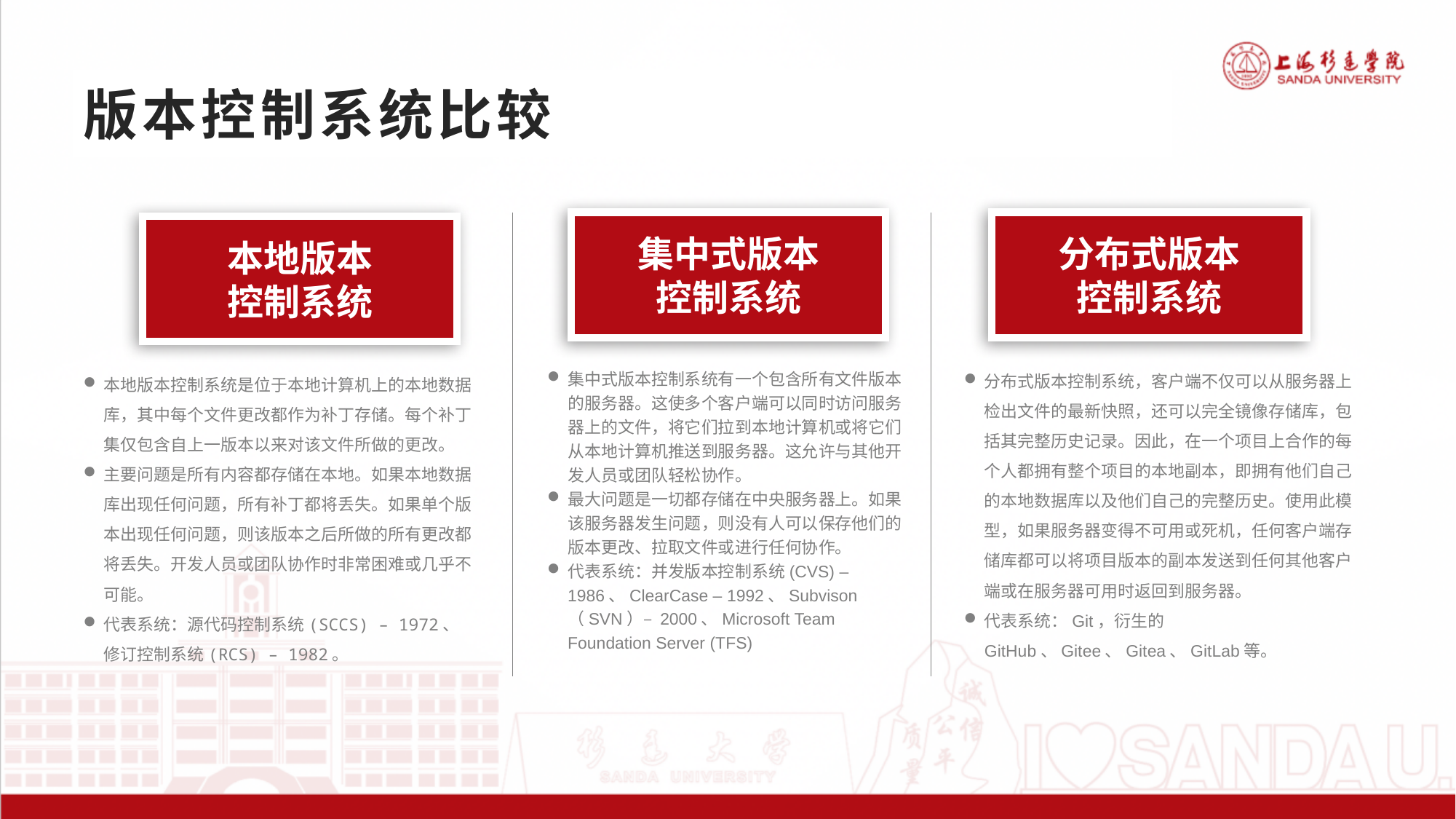

版本控制系统比较
集中式版本
控制系统
分布式版本
控制系统
本地版本
控制系统
分布式版本控制系统，客户端不仅可以从服务器上检出文件的最新快照，还可以完全镜像存储库，包括其完整历史记录。因此，在一个项目上合作的每个人都拥有整个项目的本地副本，即拥有他们自己的本地数据库以及他们自己的完整历史。使用此模型，如果服务器变得不可用或死机，任何客户端存​​储库都可以将项目版本的副本发送到任何其他客户端或在服务器可用时返回到服务器。
代表系统：Git，衍生的GitHub、Gitee、Gitea、GitLab等。

本地版本控制系统是位于本地计算机上的本地数据库，其中每个文件更改都作为补丁存储。每个补丁集仅包含自上一版本以来对该文件所做的更改。
主要问题是所有内容都存储在本地。如果本地数据库出现任何问题，所有补丁都将丢失。如果单个版本出现任何问题，则该版本之后所做的所有更改都将丢失。开发人员或团队协作时非常困难或几乎不可能。
代表系统：源代码控制系统(SCCS) – 1972、修订控制系统(RCS) – 1982。

集中式版本控制系统有一个包含所有文件版本的服务器。这使多个客户端可以同时访问服务器上的文件，将它们拉到本地计算机或将它们从本地计算机推送到服务器。这允许与其他开发人员或团队轻松协作。
最大问题是一切都存储在中央服务器上。如果该服务器发生问题，则没有人可以保存他们的版本更改、拉取文件或进行任何协作。
代表系统：并发版本控制系统(CVS) – 1986、ClearCase – 1992、Subvison （SVN）– 2000、Microsoft Team Foundation Server (TFS)